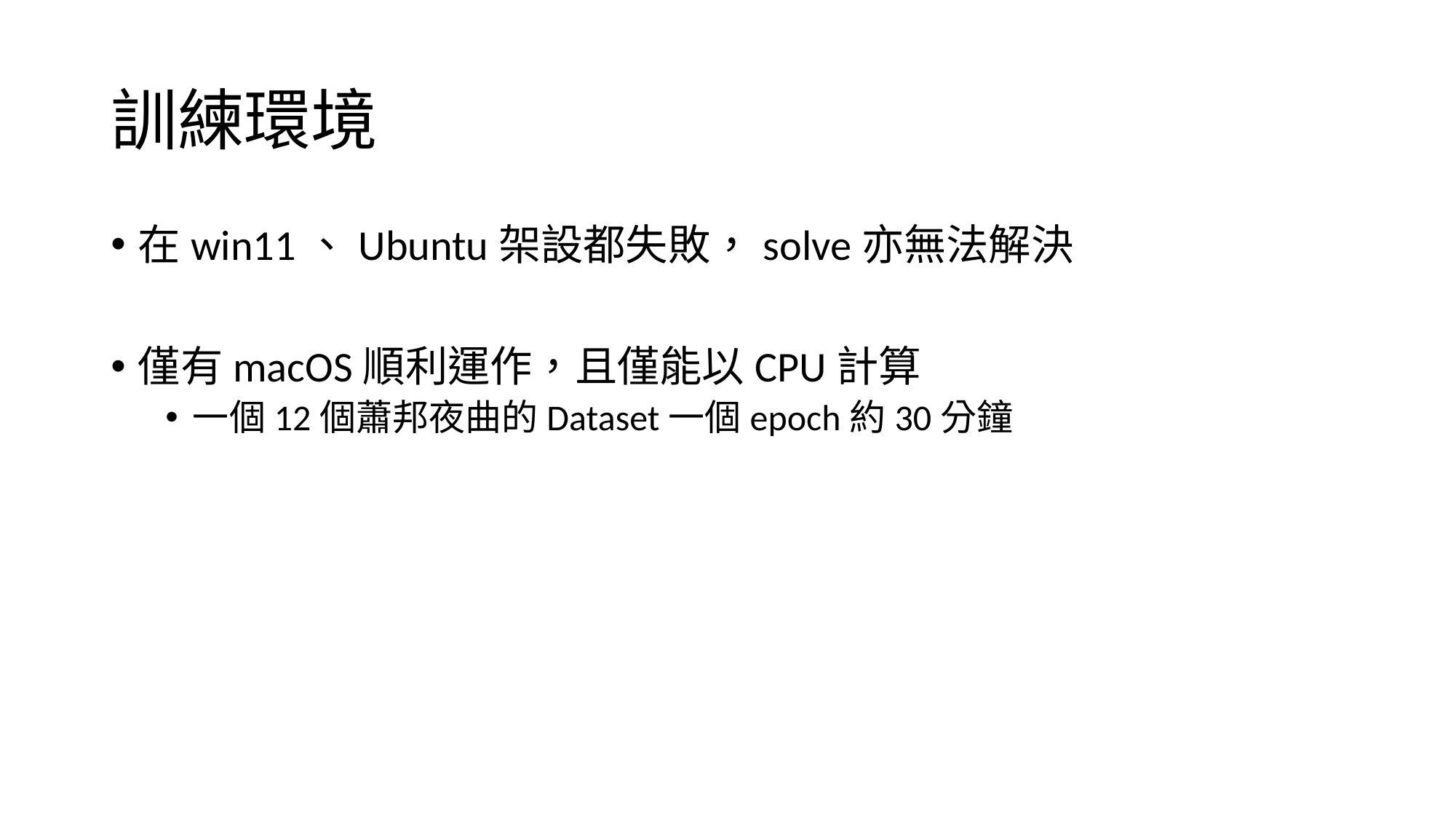

# 訓練環境
在win11、Ubuntu架設都失敗，solve亦無法解決

僅有macOS順利運作，且僅能以CPU計算
一個12個蕭邦夜曲的Dataset一個epoch約30分鐘